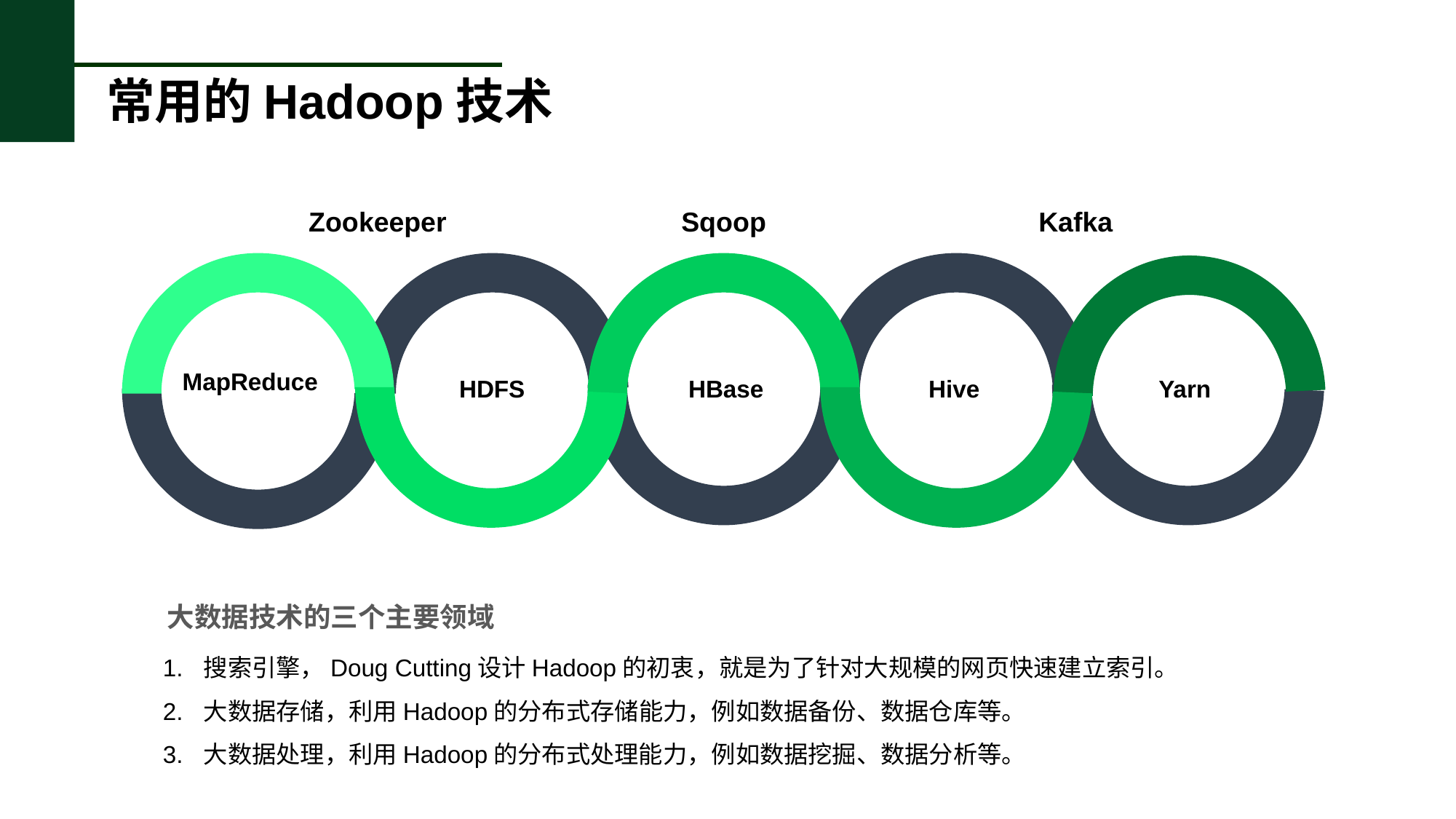

常用的Hadoop技术
Zookeeper
Sqoop
Kafka

HDFS
HBase
Hive
Yarn
MapReduce
大数据技术的三个主要领域
搜索引擎，Doug Cutting设计Hadoop的初衷，就是为了针对大规模的网页快速建立索引。
大数据存储，利用Hadoop的分布式存储能力，例如数据备份、数据仓库等。
大数据处理，利用Hadoop的分布式处理能力，例如数据挖掘、数据分析等。